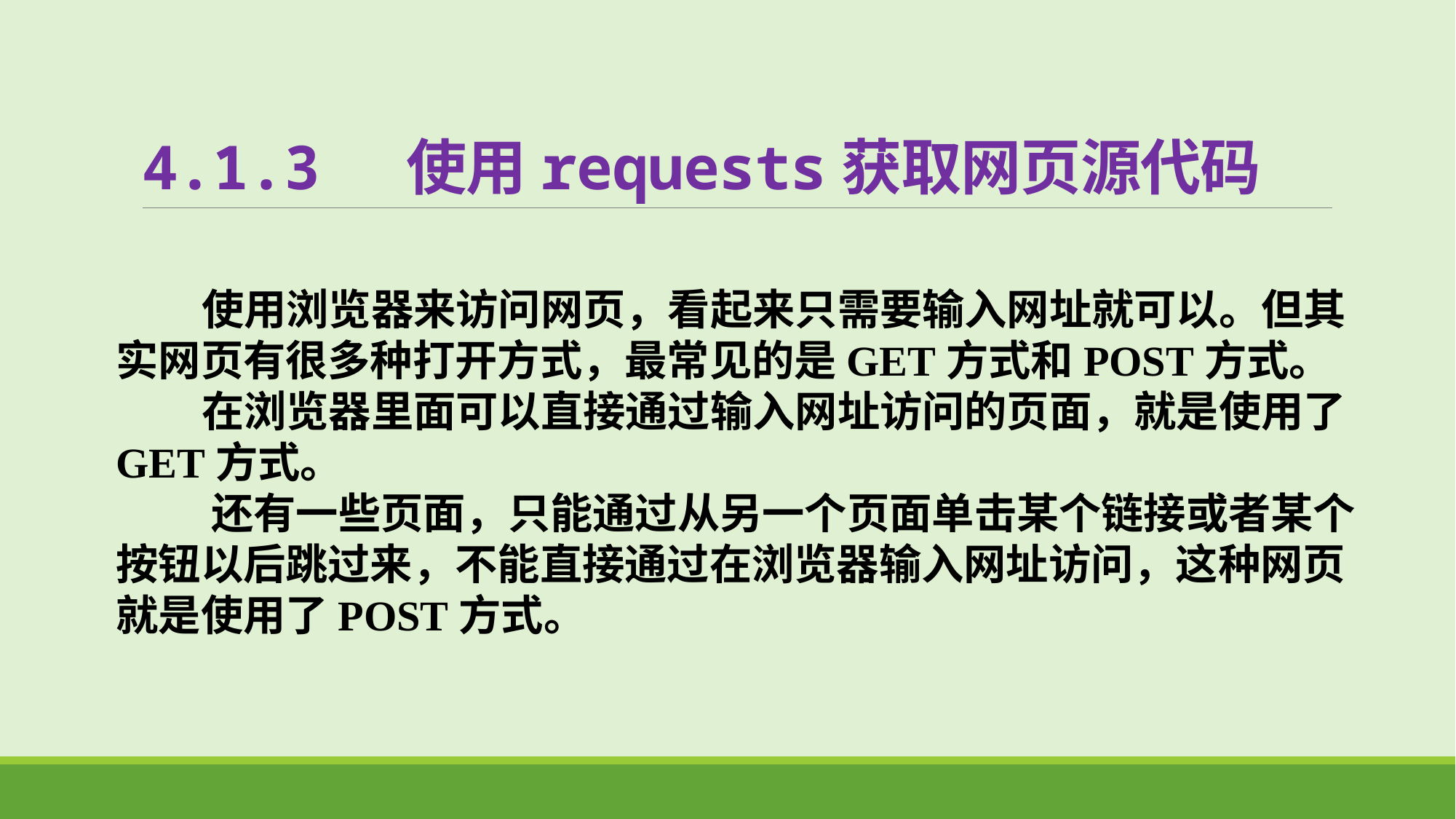

# 4.1.3  使用requests获取网页源代码
     使用浏览器来访问网页，看起来只需要输入网址就可以。但其实网页有很多种打开方式，最常见的是GET方式和POST方式。
     在浏览器里面可以直接通过输入网址访问的页面，就是使用了GET方式。
      还有一些页面，只能通过从另一个页面单击某个链接或者某个按钮以后跳过来，不能直接通过在浏览器输入网址访问，这种网页就是使用了POST方式。